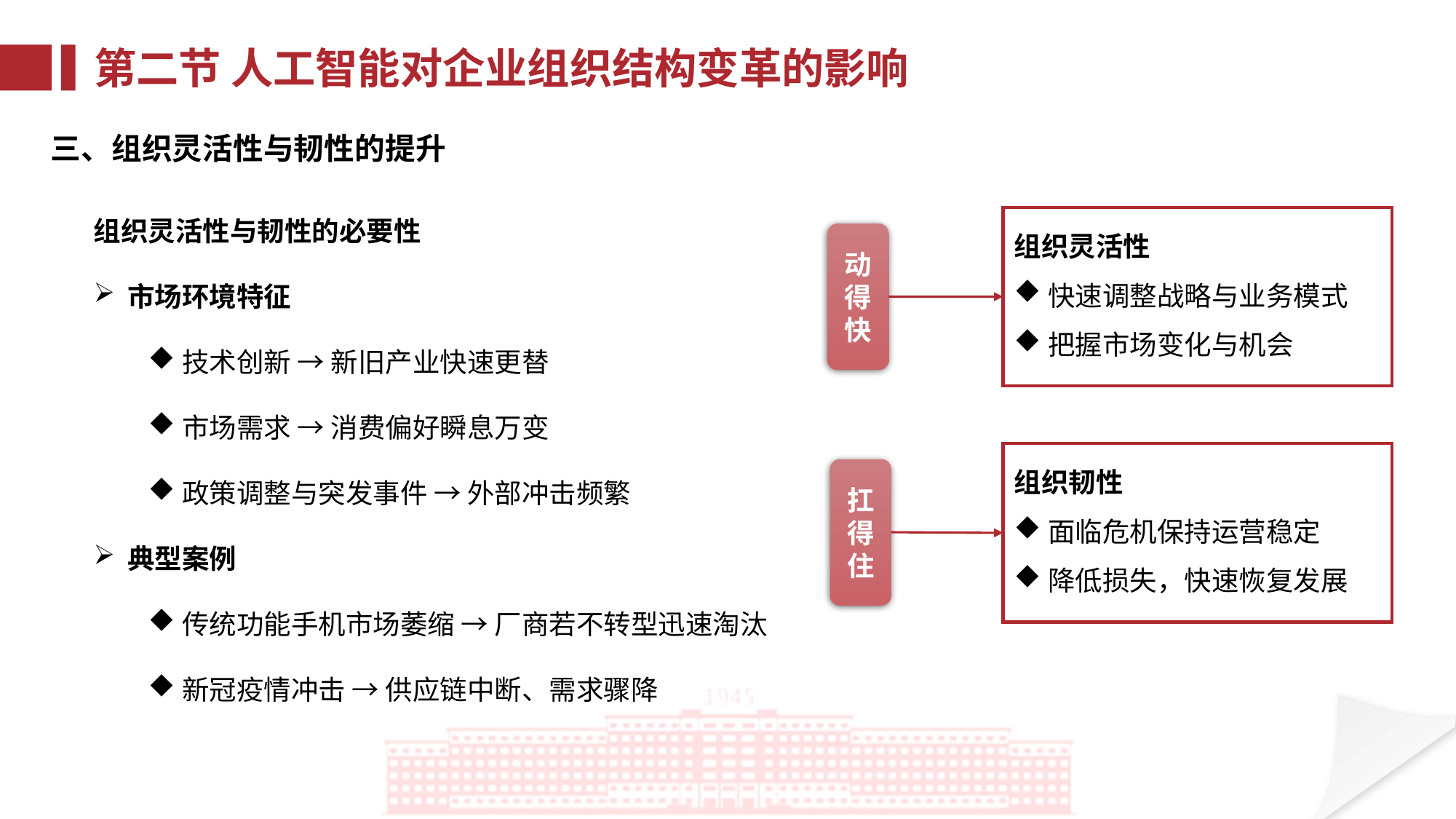

第二节 人工智能对企业组织结构变革的影响
三、组织灵活性与韧性的提升
组织灵活性与韧性的必要性
市场环境特征
技术创新 → 新旧产业快速更替
市场需求 → 消费偏好瞬息万变
政策调整与突发事件 → 外部冲击频繁
典型案例
传统功能手机市场萎缩 → 厂商若不转型迅速淘汰
新冠疫情冲击 → 供应链中断、需求骤降
组织灵活性
快速调整战略与业务模式
把握市场变化与机会
动得快
组织韧性
面临危机保持运营稳定
降低损失，快速恢复发展
扛得住